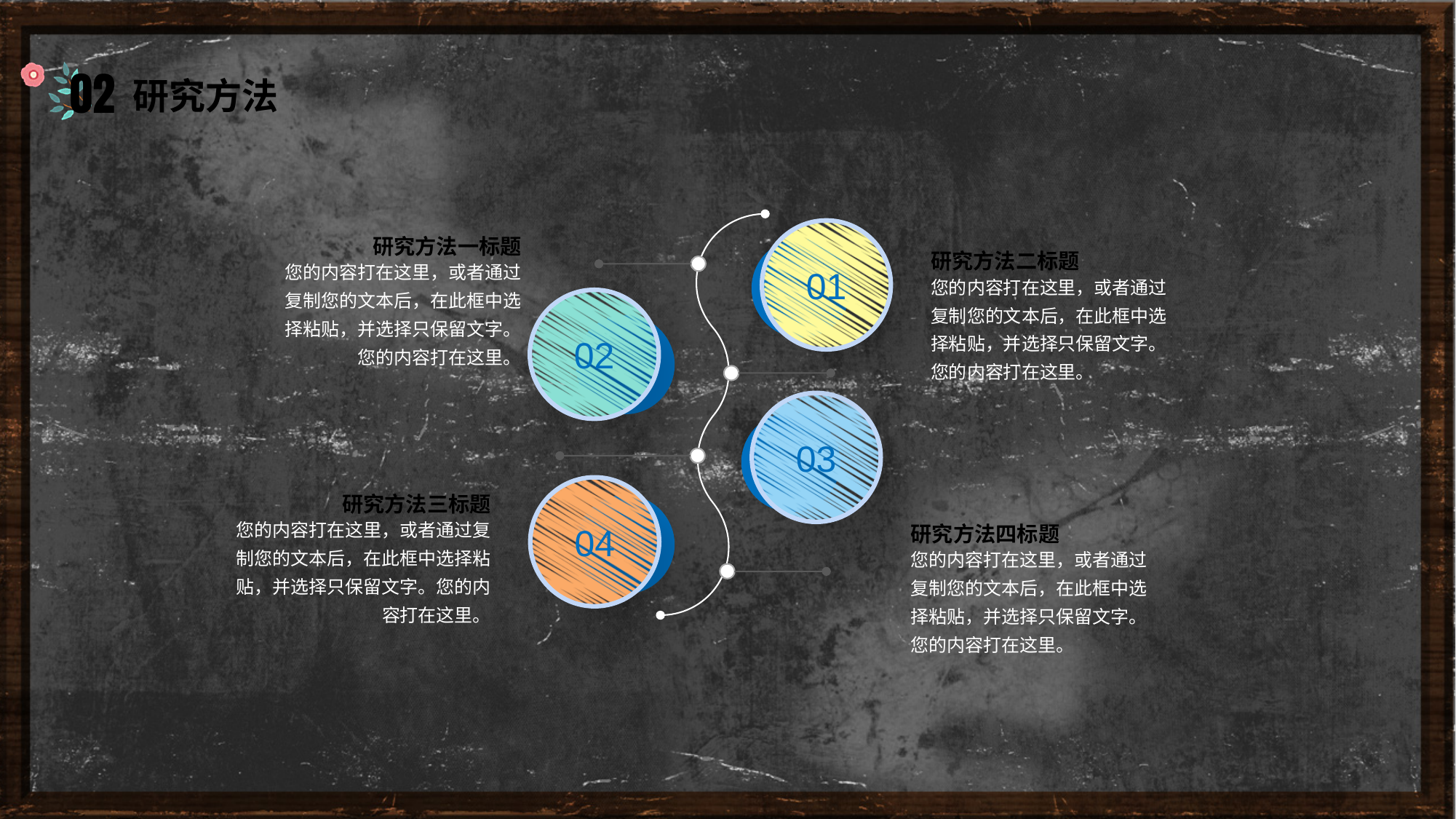

02
研究方法

研究方法一标题
01
研究方法二标题

您的内容打在这里，或者通过复制您的文本后，在此框中选择粘贴，并选择只保留文字。您的内容打在这里。

您的内容打在这里，或者通过复制您的文本后，在此框中选择粘贴，并选择只保留文字。您的内容打在这里。
02

03

04
研究方法三标题

研究方法四标题
您的内容打在这里，或者通过复制您的文本后，在此框中选择粘贴，并选择只保留文字。您的内容打在这里。
您的内容打在这里，或者通过复制您的文本后，在此框中选择粘贴，并选择只保留文字。您的内容打在这里。